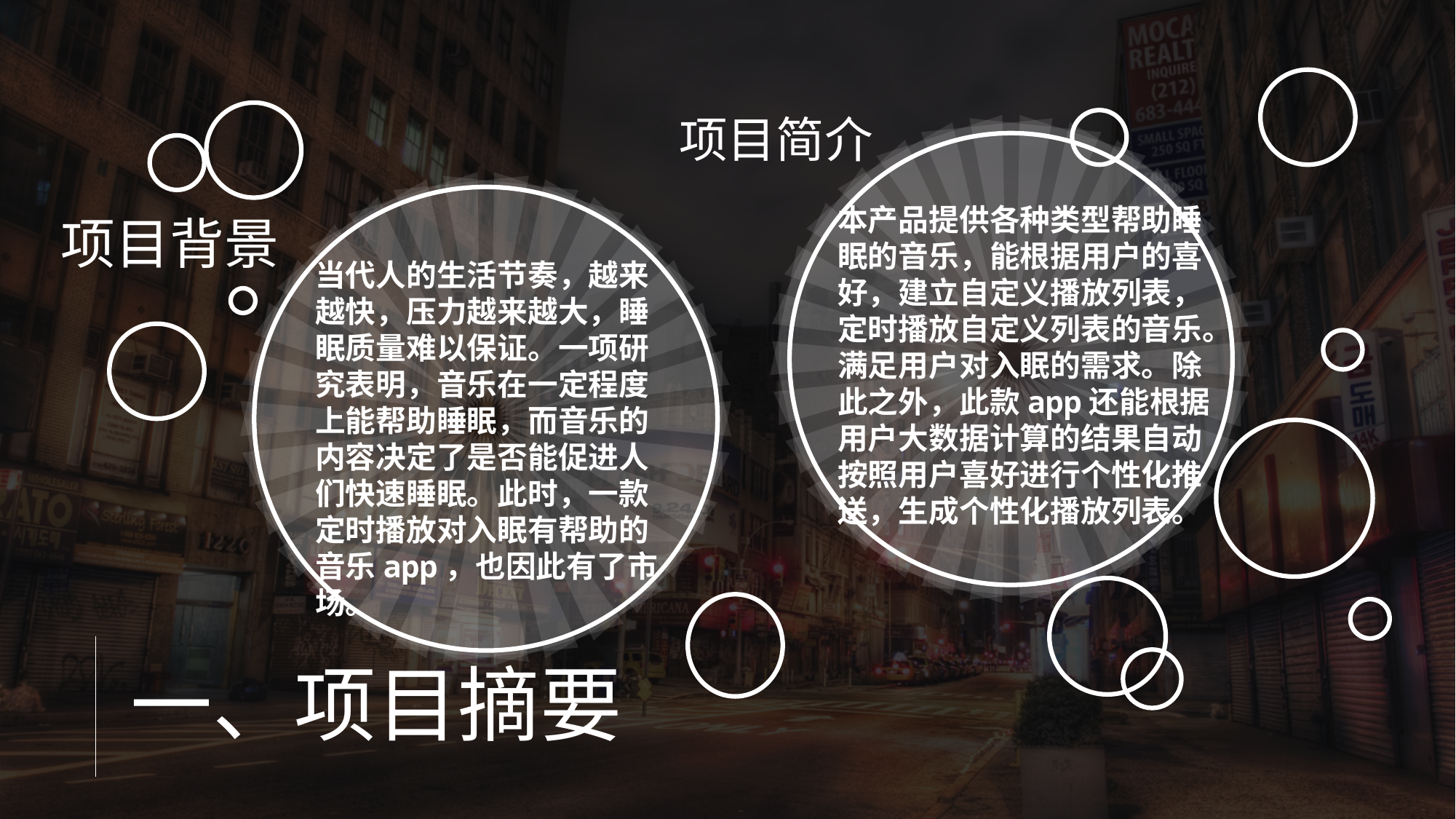

项目简介

本产品提供各种类型帮助睡眠的音乐，能根据用户的喜好，建立自定义播放列表，定时播放自定义列表的音乐。满足用户对入眠的需求。除此之外，此款app还能根据用户大数据计算的结果自动按照用户喜好进行个性化推送，生成个性化播放列表。
项目背景
当代人的生活节奏，越来越快，压力越来越大，睡眠质量难以保证。一项研究表明，音乐在一定程度上能帮助睡眠，而音乐的内容决定了是否能促进人们快速睡眠。此时，一款定时播放对入眠有帮助的音乐app，也因此有了市场。

一、项目摘要